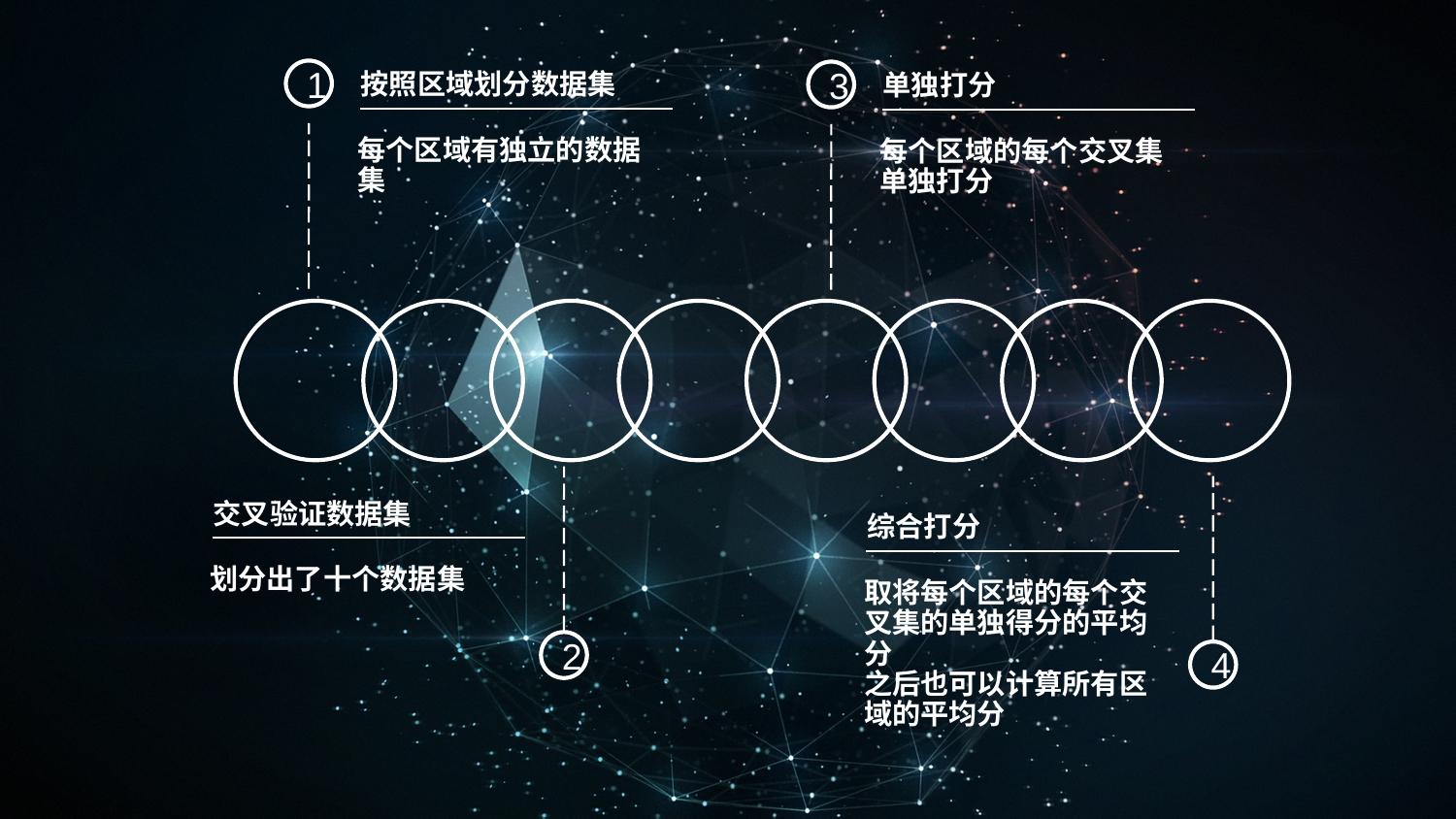

按照区域划分数据集

每个区域有独立的数据集
1
单独打分

每个区域的每个交叉集单独打分
3

交叉验证数据集

划分出了十个数据集
综合打分

取将每个区域的每个交叉集的单独得分的平均分
之后也可以计算所有区域的平均分
2
4